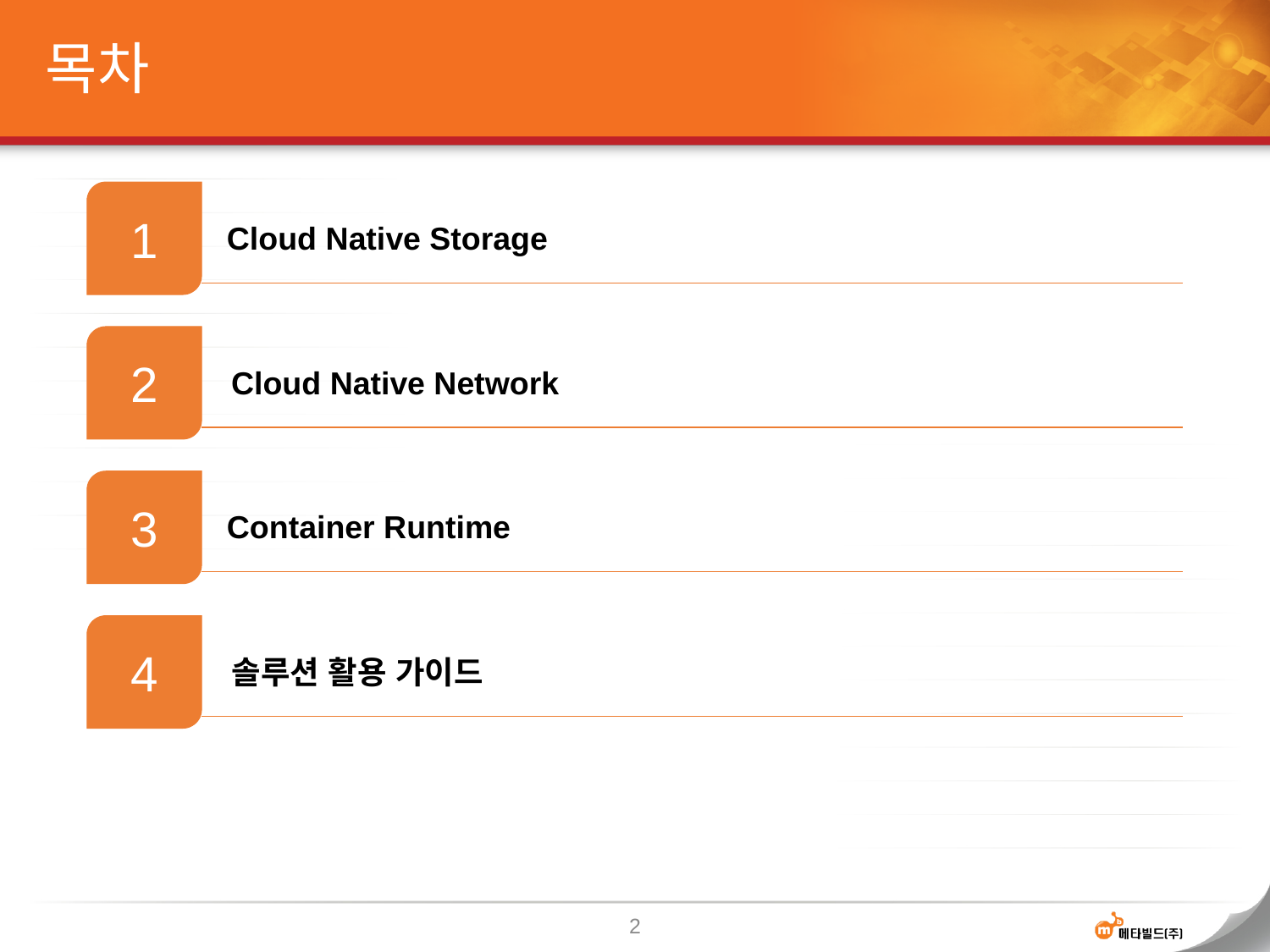

# 목차
1
Cloud Native Storage
2
Cloud Native Network
3
Container Runtime
4
솔루션 활용 가이드
2